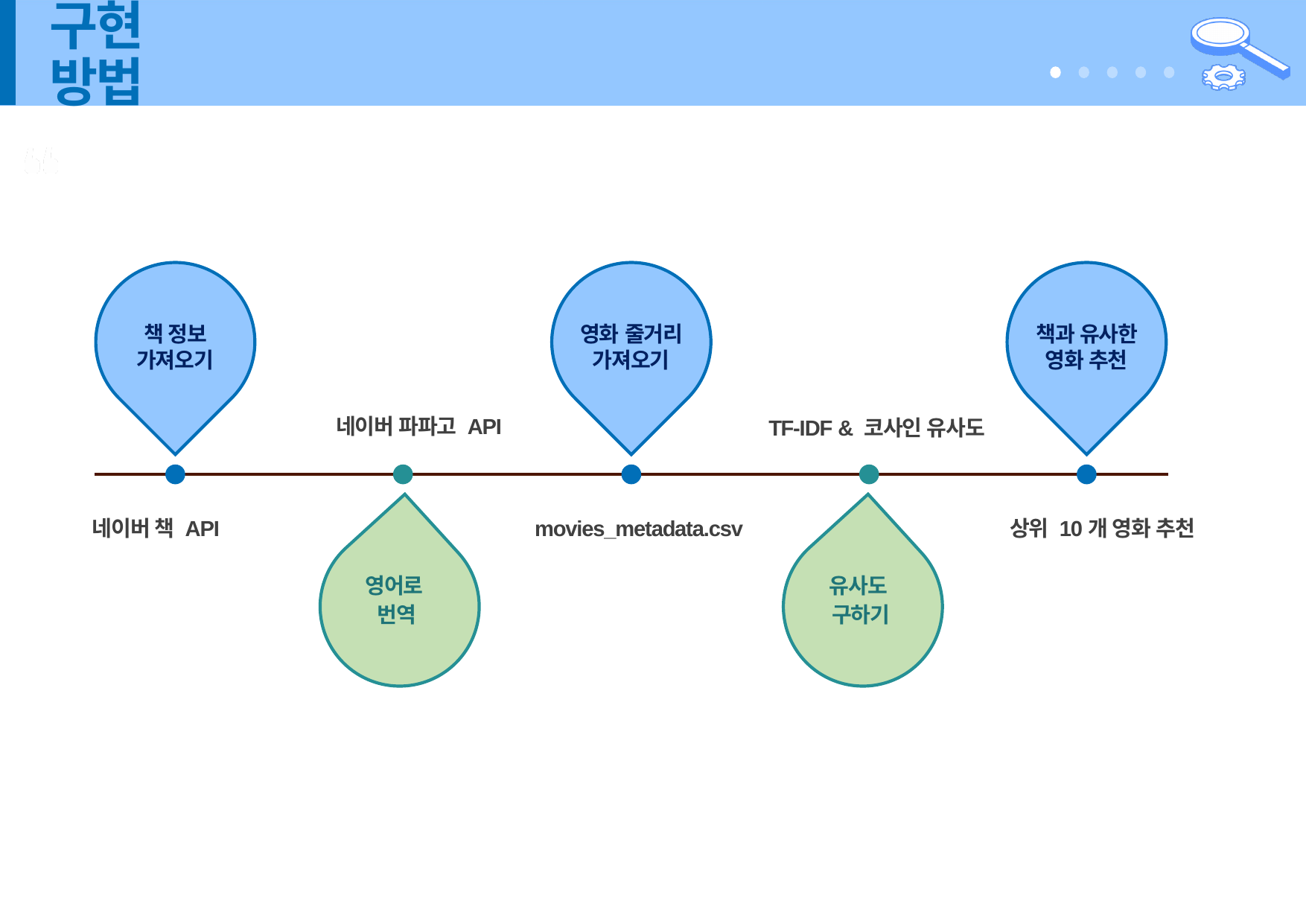

# 구현 방법

책 정보 가져오기
영화 줄거리 가져오기
책과 유사한 영화 추천
네이버 파파고 API
TF-IDF & 코사인 유사도

네이버 책 API
movies_metadata.csv
상위 10개 영화 추천

영어로
번역
유사도
구하기